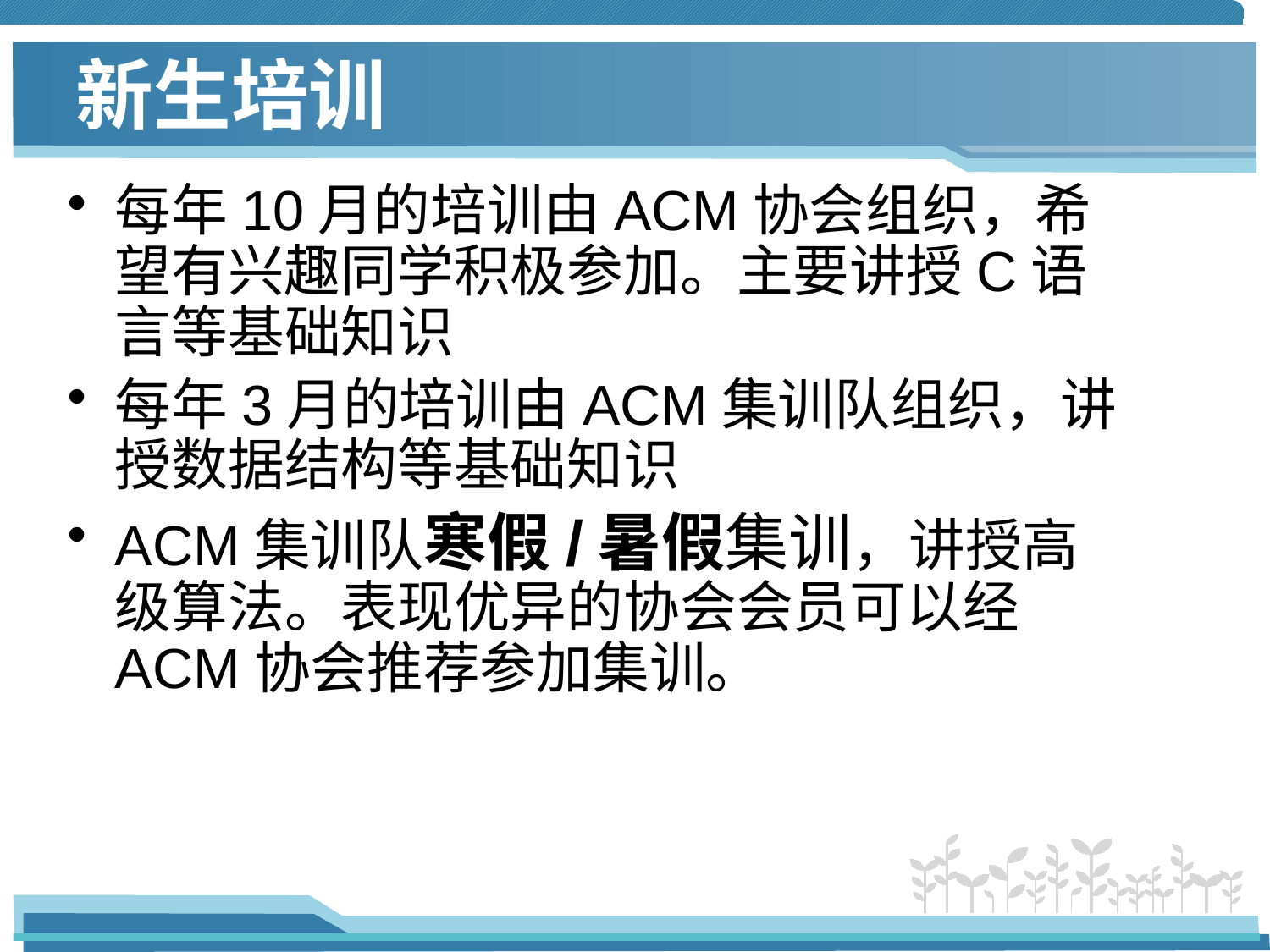

# 新生培训
每年10月的培训由ACM协会组织，希望有兴趣同学积极参加。主要讲授C语言等基础知识
每年3月的培训由ACM集训队组织，讲授数据结构等基础知识
ACM集训队寒假/暑假集训，讲授高级算法。表现优异的协会会员可以经ACM协会推荐参加集训。